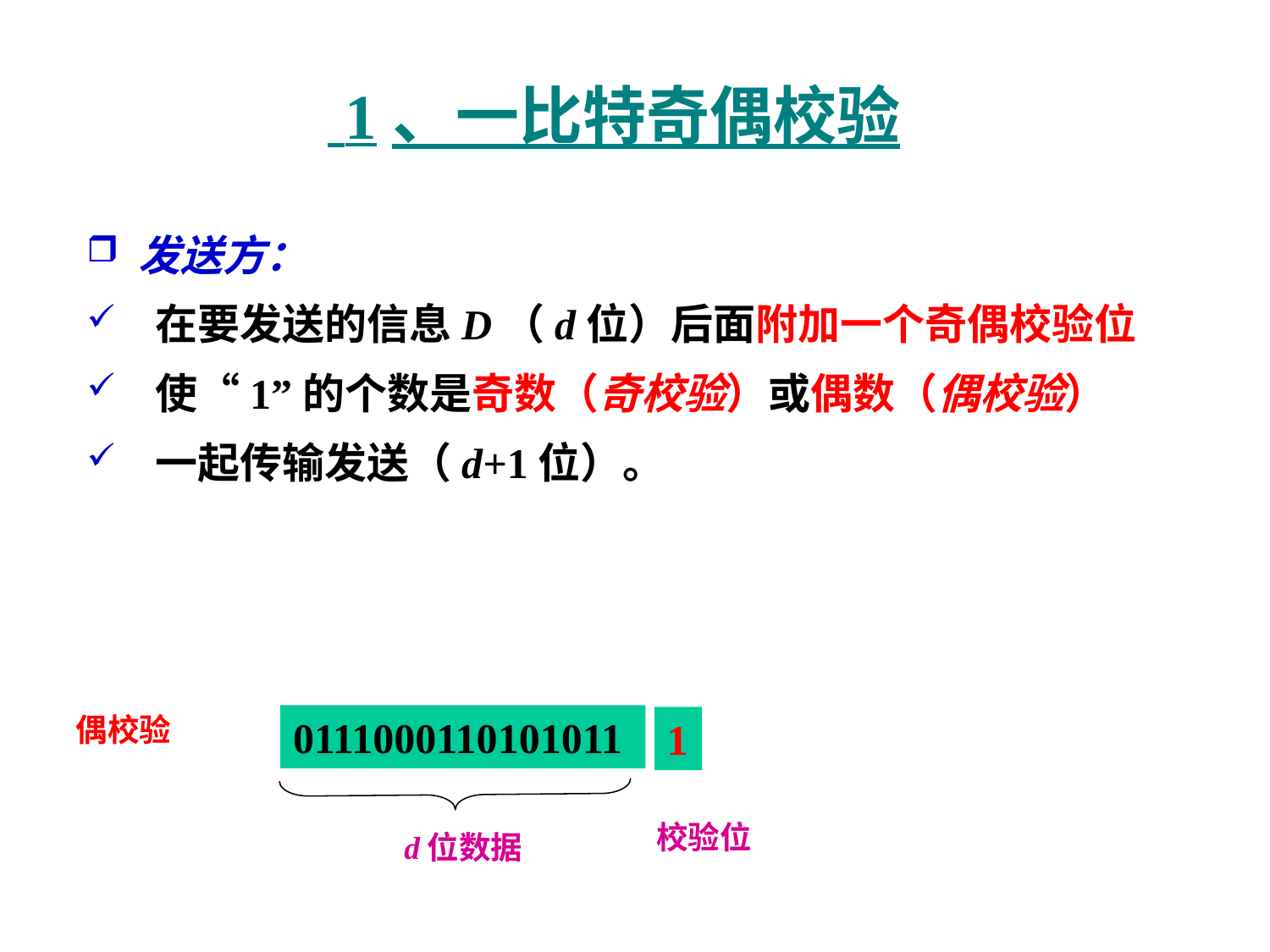

# 1、一比特奇偶校验
 发送方：
   在要发送的信息D（d位）后面附加一个奇偶校验位
   使“1”的个数是奇数（奇校验）或偶数（偶校验）
   一起传输发送（d+1位）。

偶校验
0111000110101011
1
校验位
d位数据
22